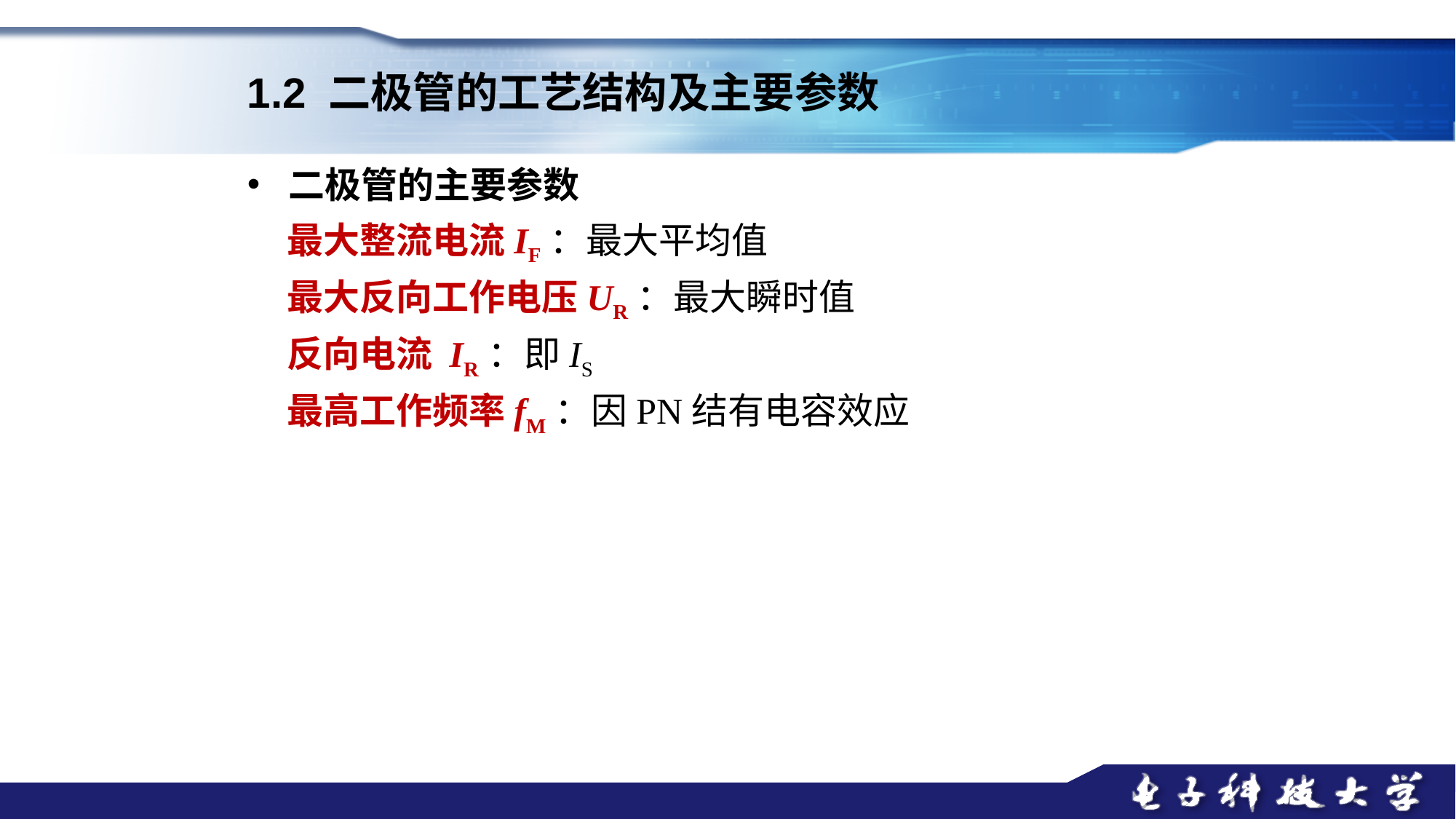

1.2 二极管的工艺结构及主要参数
二极管的主要参数
最大整流电流IF：最大平均值
最大反向工作电压UR：最大瞬时值
反向电流 IR：即IS
最高工作频率fM：因PN结有电容效应